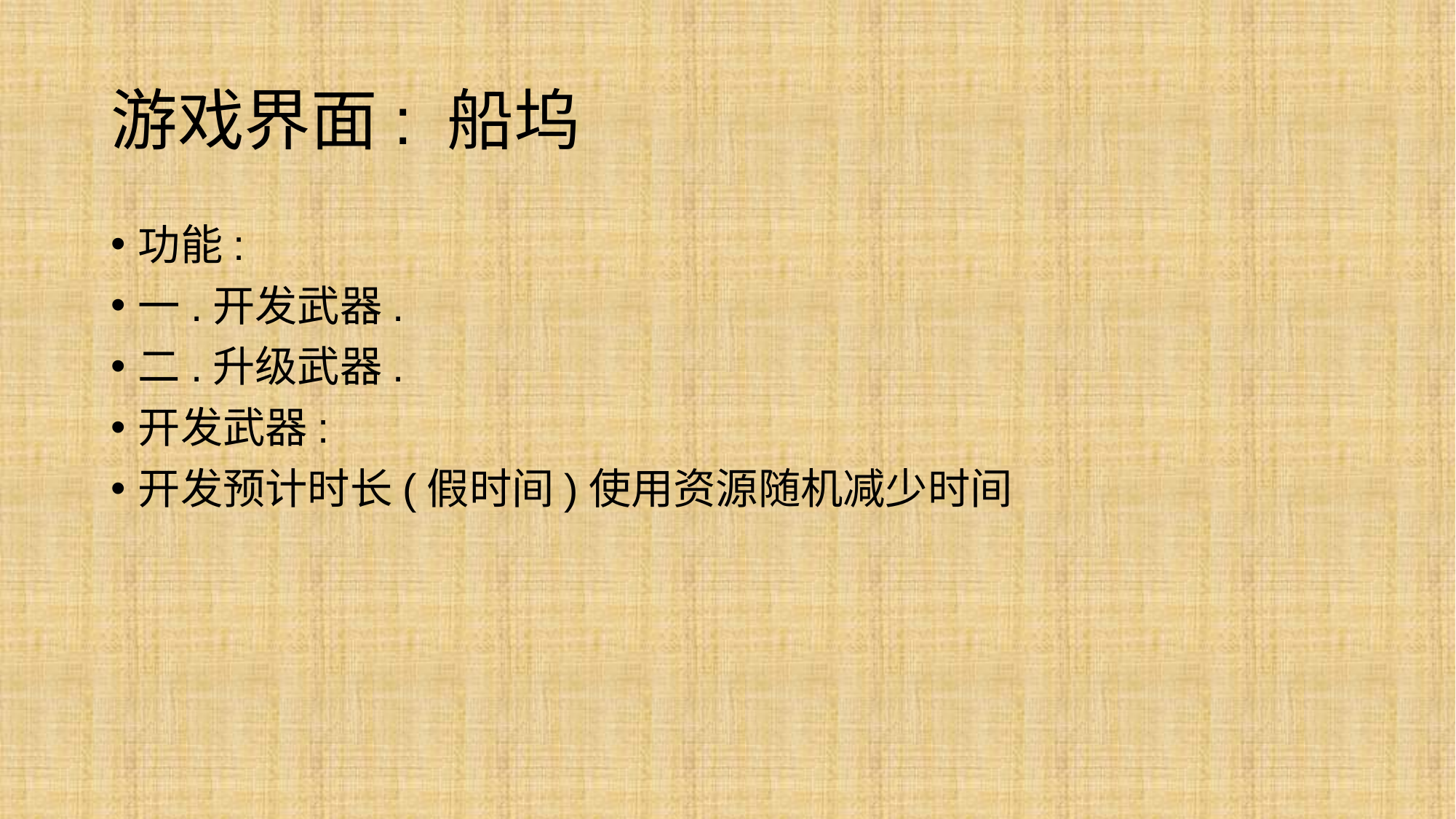

# 游戏界面: 船坞
功能:
一.开发武器.
二.升级武器.
开发武器:
开发预计时长(假时间)使用资源随机减少时间